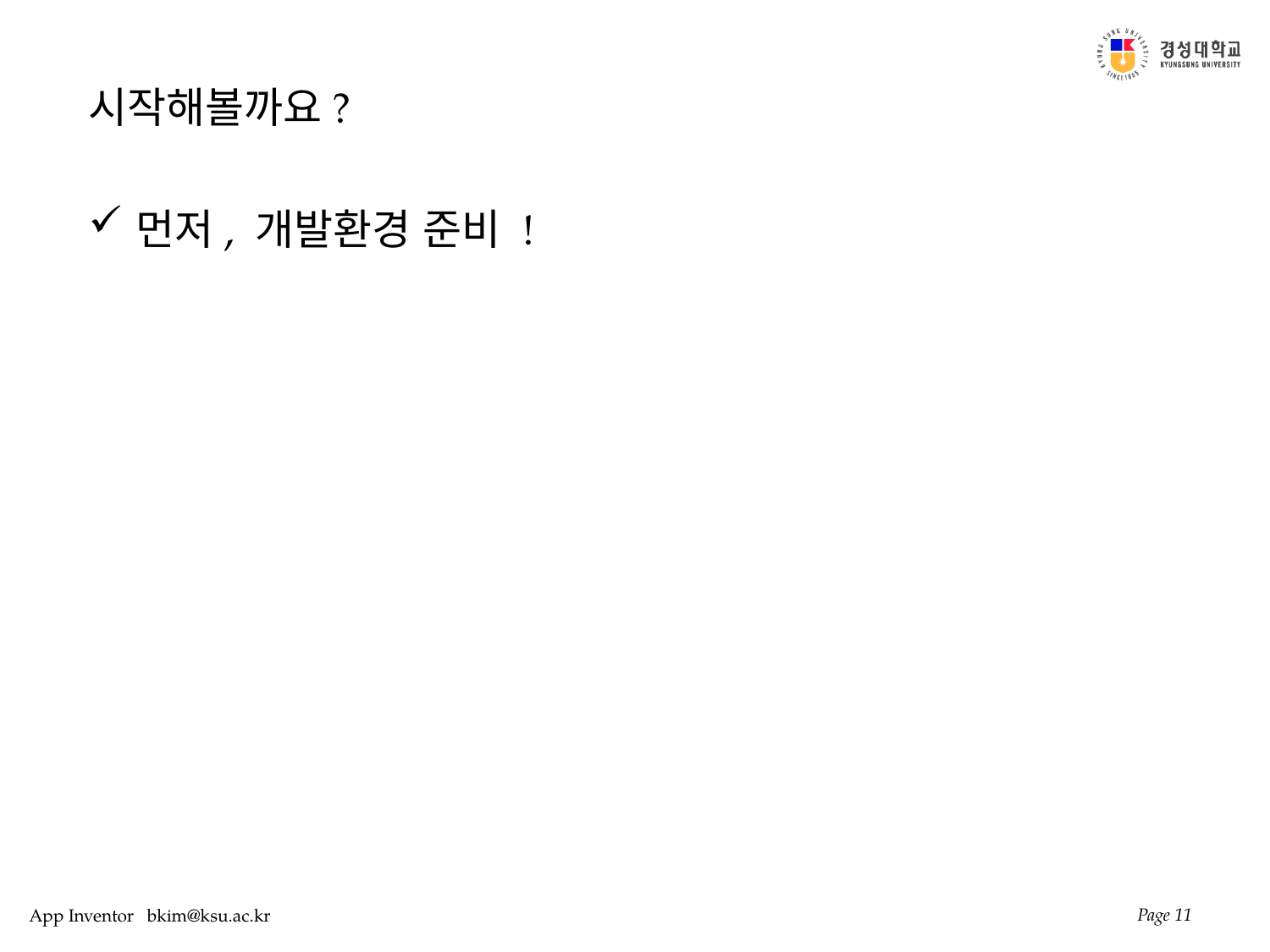

# 시작해볼까요?
먼저, 개발환경 준비 !
Page 11